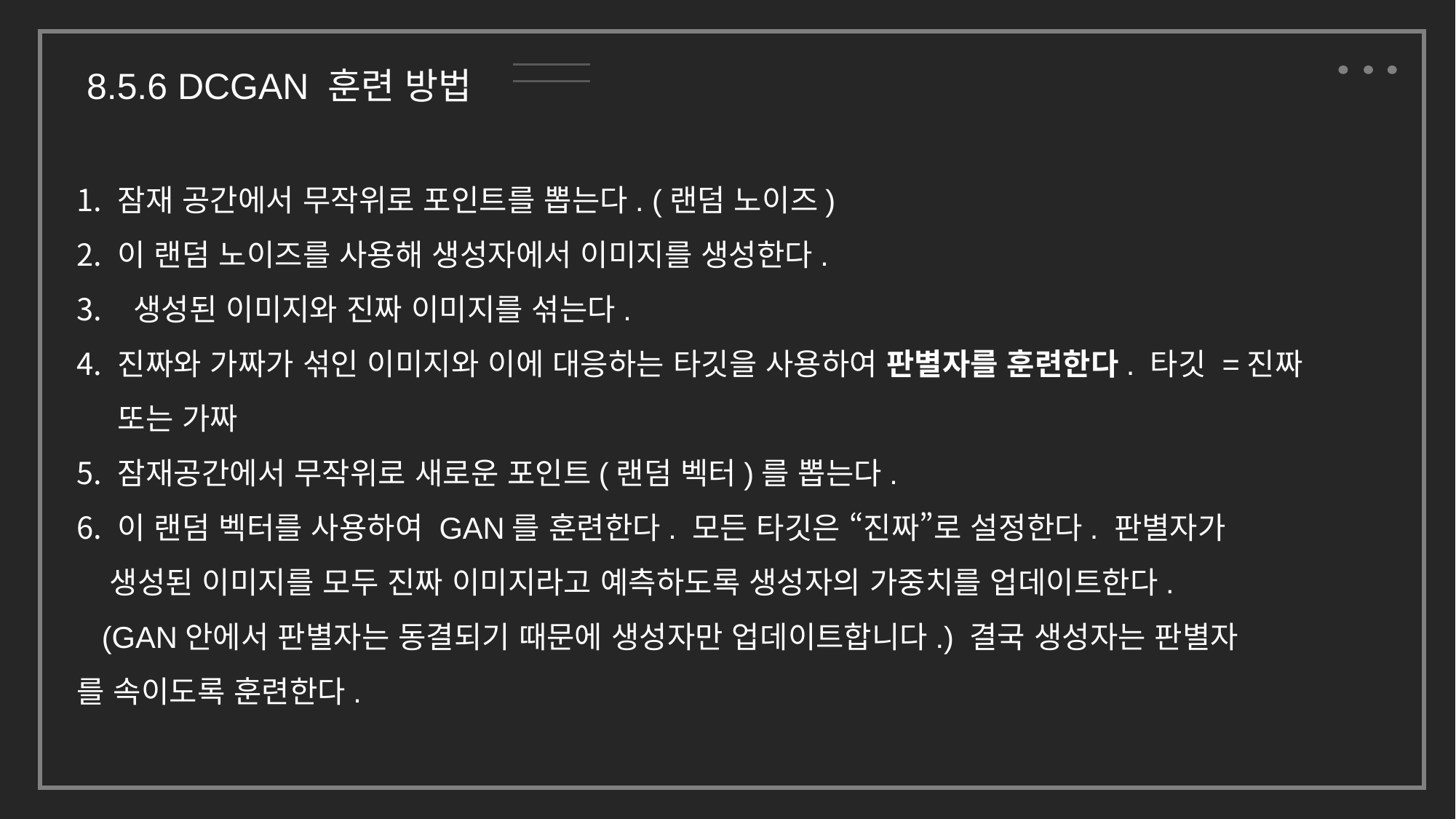

8.5.6 DCGAN 훈련 방법

잠재 공간에서 무작위로 포인트를 뽑는다. (랜덤 노이즈)
이 랜덤 노이즈를 사용해 생성자에서 이미지를 생성한다.
 생성된 이미지와 진짜 이미지를 섞는다.
진짜와 가짜가 섞인 이미지와 이에 대응하는 타깃을 사용하여 판별자를 훈련한다. 타깃 =진짜 또는 가짜
잠재공간에서 무작위로 새로운 포인트(랜덤 벡터)를 뽑는다.
이 랜덤 벡터를 사용하여 GAN를 훈련한다. 모든 타깃은 “진짜”로 설정한다. 판별자가
   생성된 이미지를 모두 진짜 이미지라고 예측하도록 생성자의 가중치를 업데이트한다.
   (GAN안에서 판별자는 동결되기 때문에 생성자만 업데이트합니다.) 결국 생성자는 판별자         를 속이도록 훈련한다.